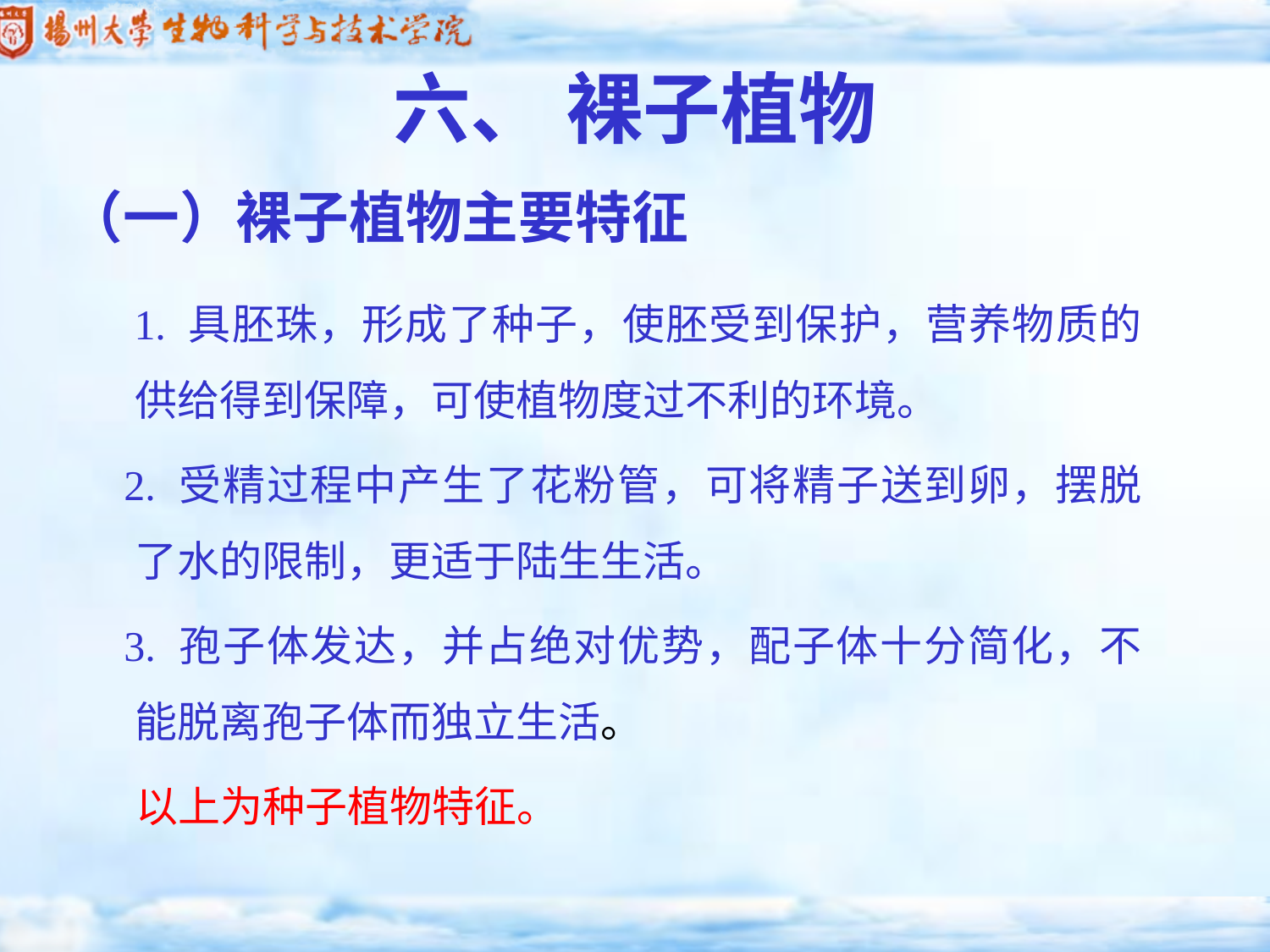

六、 裸子植物
# （一）裸子植物主要特征
    1. 具胚珠，形成了种子，使胚受到保护，营养物质的供给得到保障，可使植物度过不利的环境。
   2. 受精过程中产生了花粉管，可将精子送到卵，摆脱了水的限制，更适于陆生生活。
   3. 孢子体发达，并占绝对优势，配子体十分简化，不能脱离孢子体而独立生活。
    以上为种子植物特征。